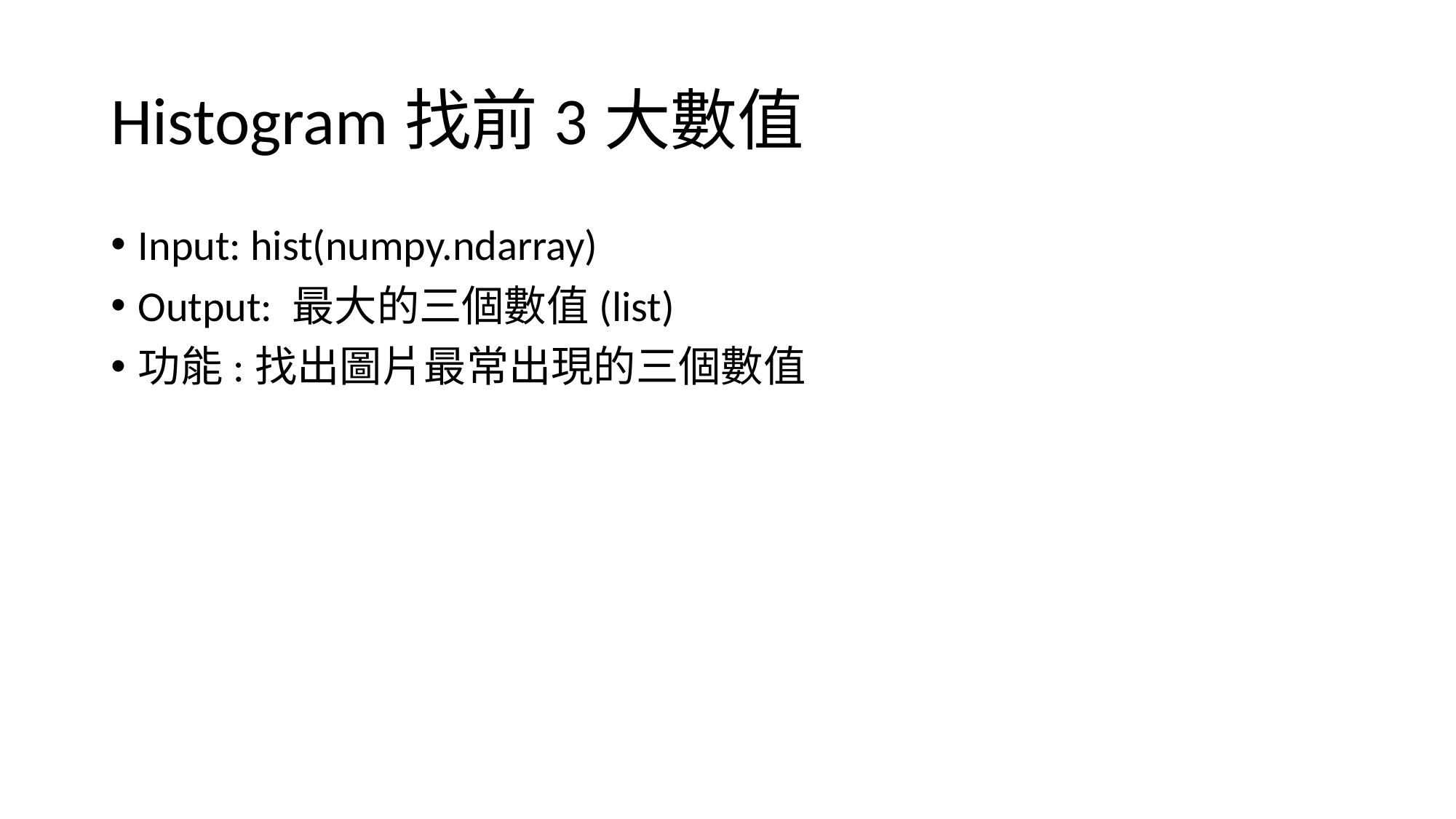

# Histogram找前3大數值
Input: hist(numpy.ndarray)
Output: 最大的三個數值(list)
功能:找出圖片最常出現的三個數值